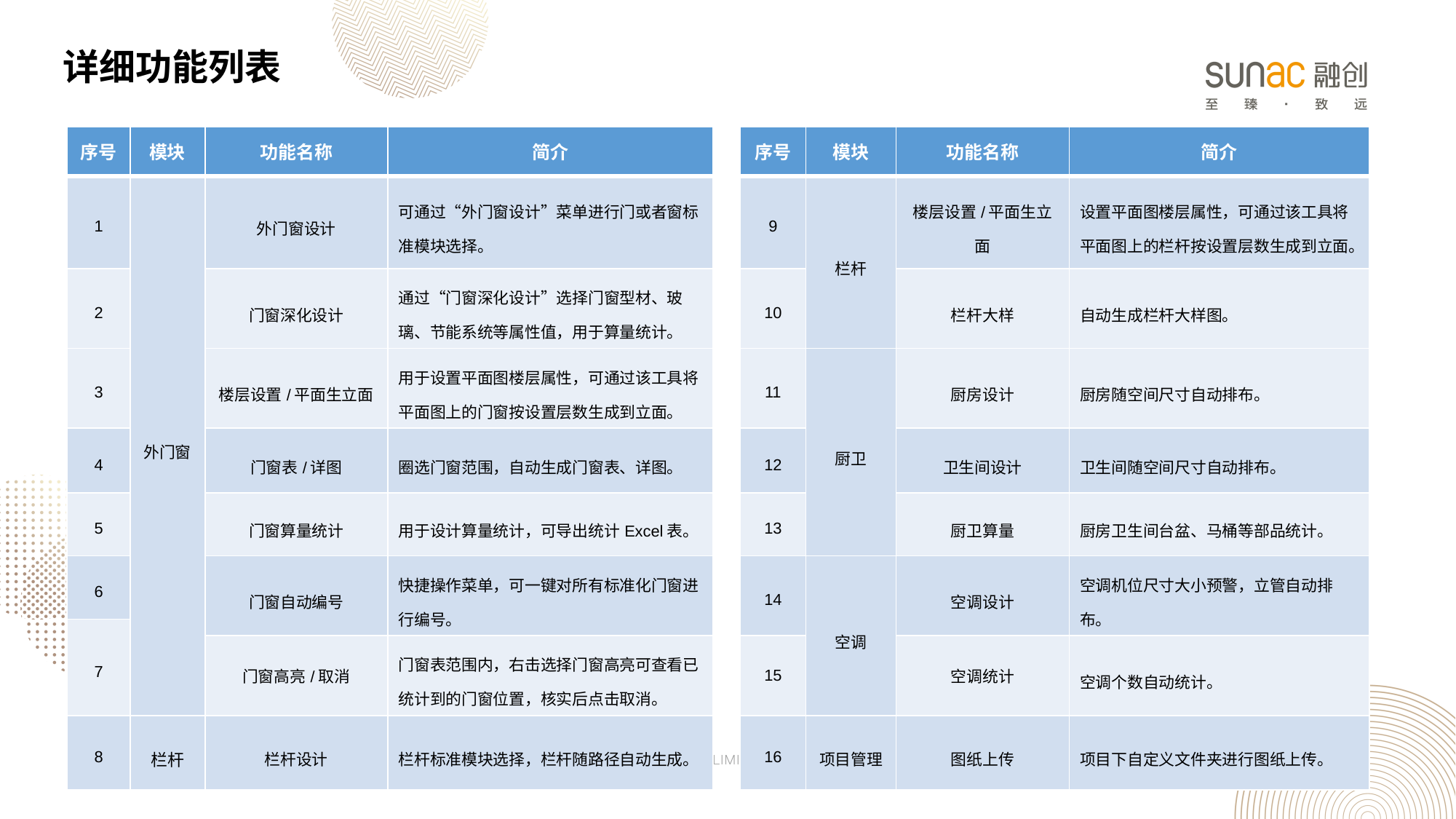

详细功能列表
| 序号 | 模块 | 功能名称 | 简介 |  | 序号 | 模块 | 功能名称 | 简介 |
| --- | --- | --- | --- | --- | --- | --- | --- | --- |
| 1 | 外门窗 | 外门窗设计 | 可通过“外门窗设计”菜单进行门或者窗标准模块选择。 |  | 9 | 栏杆 | 楼层设置/平面生立面 | 设置平面图楼层属性，可通过该工具将平面图上的栏杆按设置层数生成到立面。 |
| 2 |  | 门窗深化设计 | 通过“门窗深化设计”选择门窗型材、玻璃、节能系统等属性值，用于算量统计。 |  | 10 |  | 栏杆大样 | 自动生成栏杆大样图。 |
| 3 |  | 楼层设置/平面生立面 | 用于设置平面图楼层属性，可通过该工具将平面图上的门窗按设置层数生成到立面。 |  | 11 | 厨卫 | 厨房设计 | 厨房随空间尺寸自动排布。 |
| 4 |  | 门窗表/详图 | 圈选门窗范围，自动生成门窗表、详图。 |  | 12 |  | 卫生间设计 | 卫生间随空间尺寸自动排布。 |
| 5 |  | 门窗算量统计 | 用于设计算量统计，可导出统计Excel表。 |  | 13 |  | 厨卫算量 | 厨房卫生间台盆、马桶等部品统计。 |
| 6 |  | 门窗自动编号 | 快捷操作菜单，可一键对所有标准化门窗进行编号。 |  | 14 | 空调 | 空调设计 | 空调机位尺寸大小预警，立管自动排布。 |
| 7 |  | 门窗高亮/取消 | 门窗表范围内，右击选择门窗高亮可查看已统计到的门窗位置，核实后点击取消。 |  | 13 |  | 空调设计 |  |
|  |  | 门窗高亮/取消 | 门窗表范围内，右击选择门窗高亮可查看已统计到的门窗位置，核实后点击取消。 |  | 15 |  | 空调统计 | 空调个数自动统计。 |
| 8 | 栏杆 | 栏杆设计 | 栏杆标准模块选择，栏杆随路径自动生成。 |  | 16 | 项目管理 | 图纸上传 | 项目下自定义文件夹进行图纸上传。 |